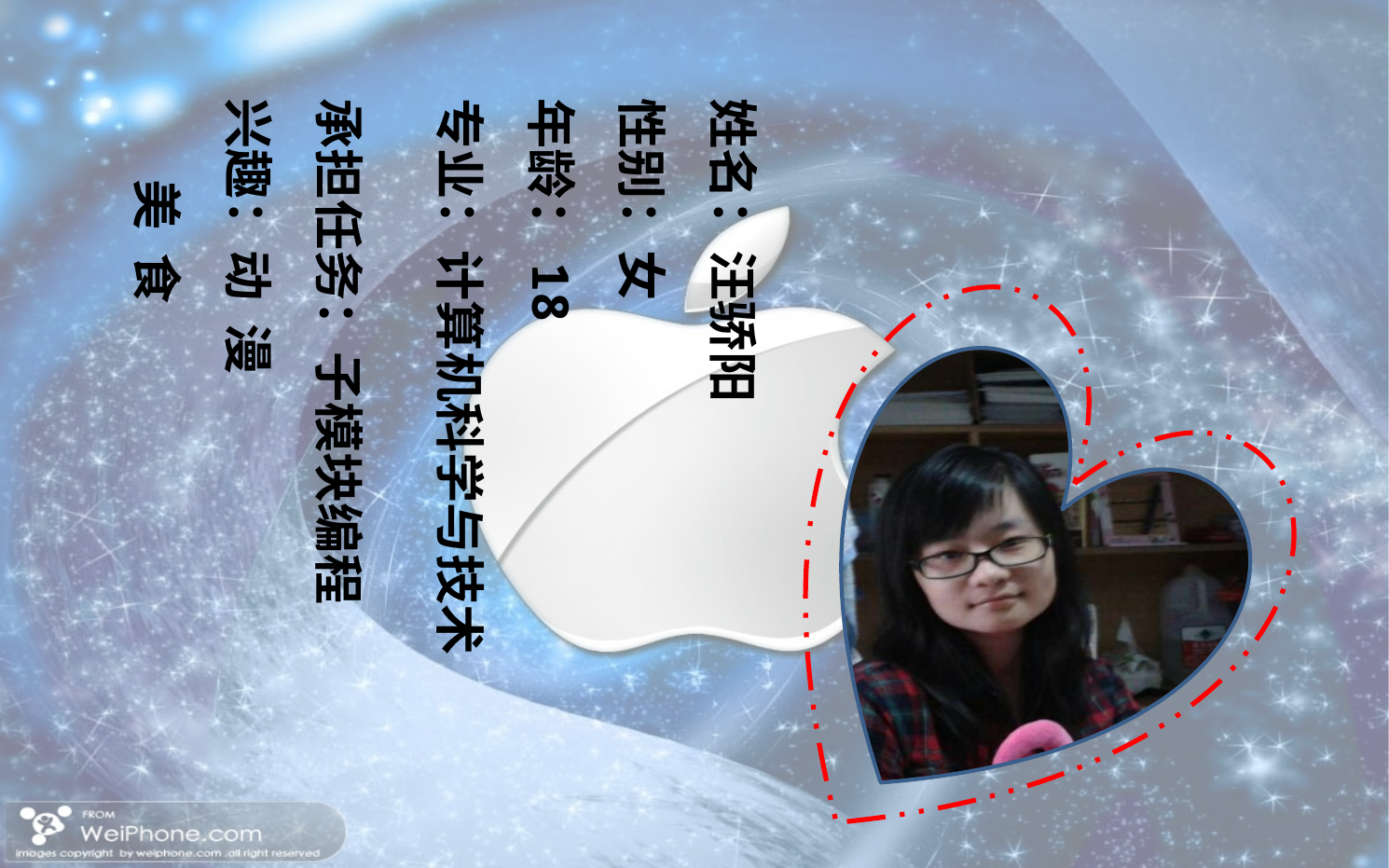

姓名：汪骄阳
性别：女
年龄：18
专业：计算机科学与技术
承担任务：子模块编程
兴趣：动  漫
      美  食